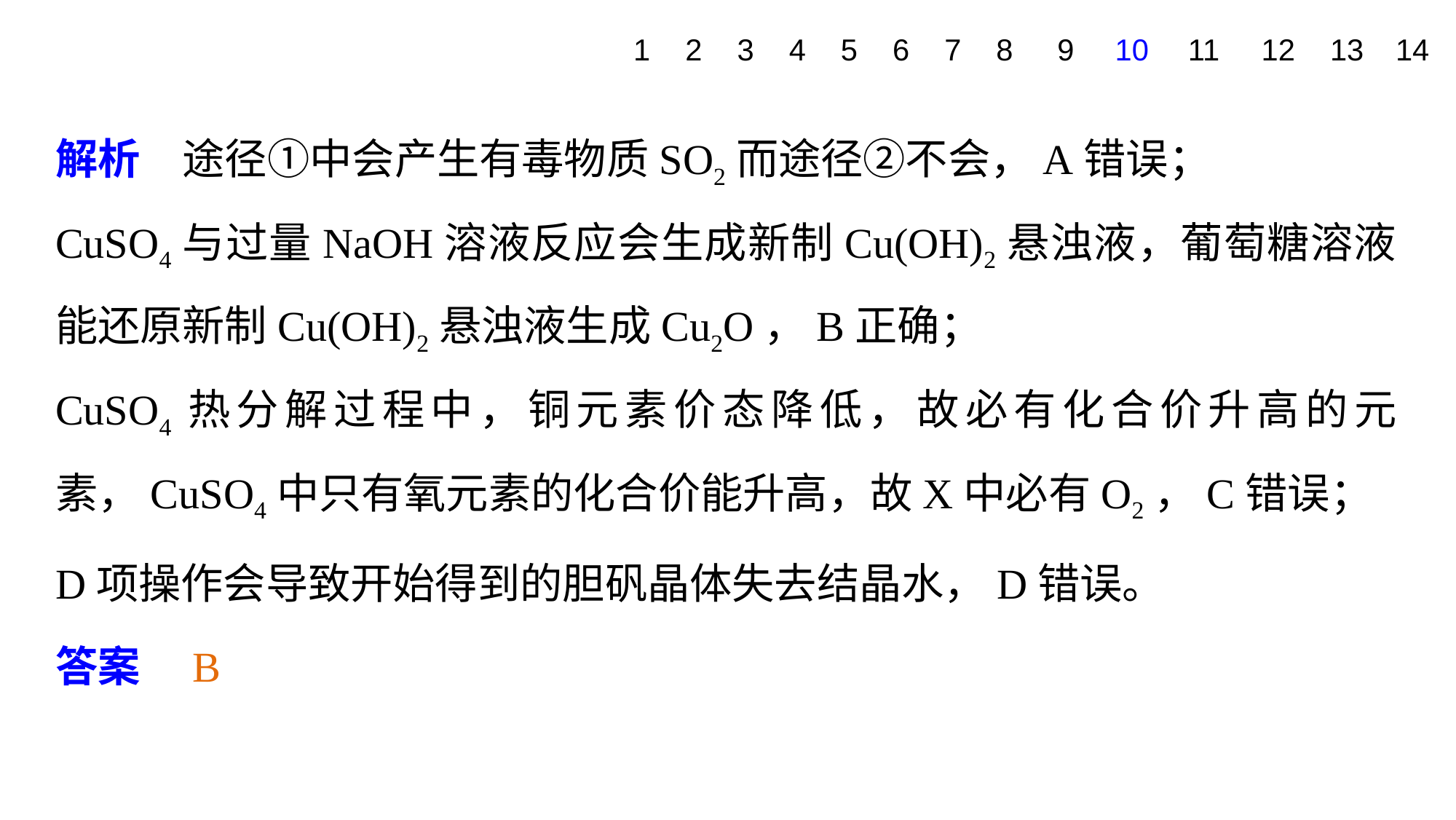

1
2
3
4
5
6
7
8
9
10
11
12
13
14
解析　途径①中会产生有毒物质SO2而途径②不会，A错误；
CuSO4与过量NaOH溶液反应会生成新制Cu(OH)2悬浊液，葡萄糖溶液能还原新制Cu(OH)2悬浊液生成Cu2O，B正确；
CuSO4热分解过程中，铜元素价态降低，故必有化合价升高的元素，CuSO4中只有氧元素的化合价能升高，故X中必有O2，C错误；
D项操作会导致开始得到的胆矾晶体失去结晶水，D错误。
答案　B